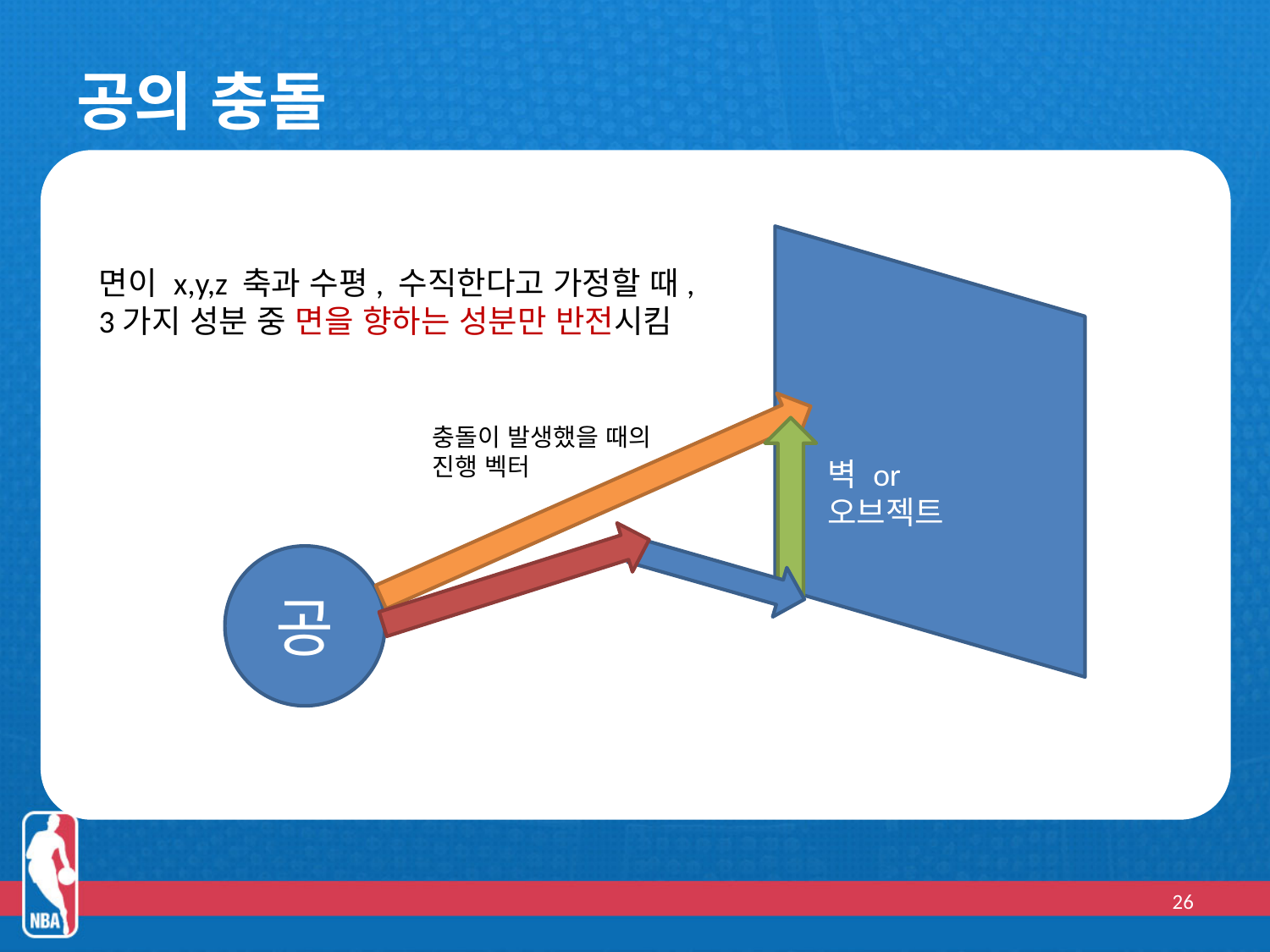

# 공의 충돌

면이 x,y,z 축과 수평, 수직한다고 가정할 때,
3가지 성분 중 면을 향하는 성분만 반전시킴

충돌이 발생했을 때의
진행 벡터
벽 or 오브젝트

공

26